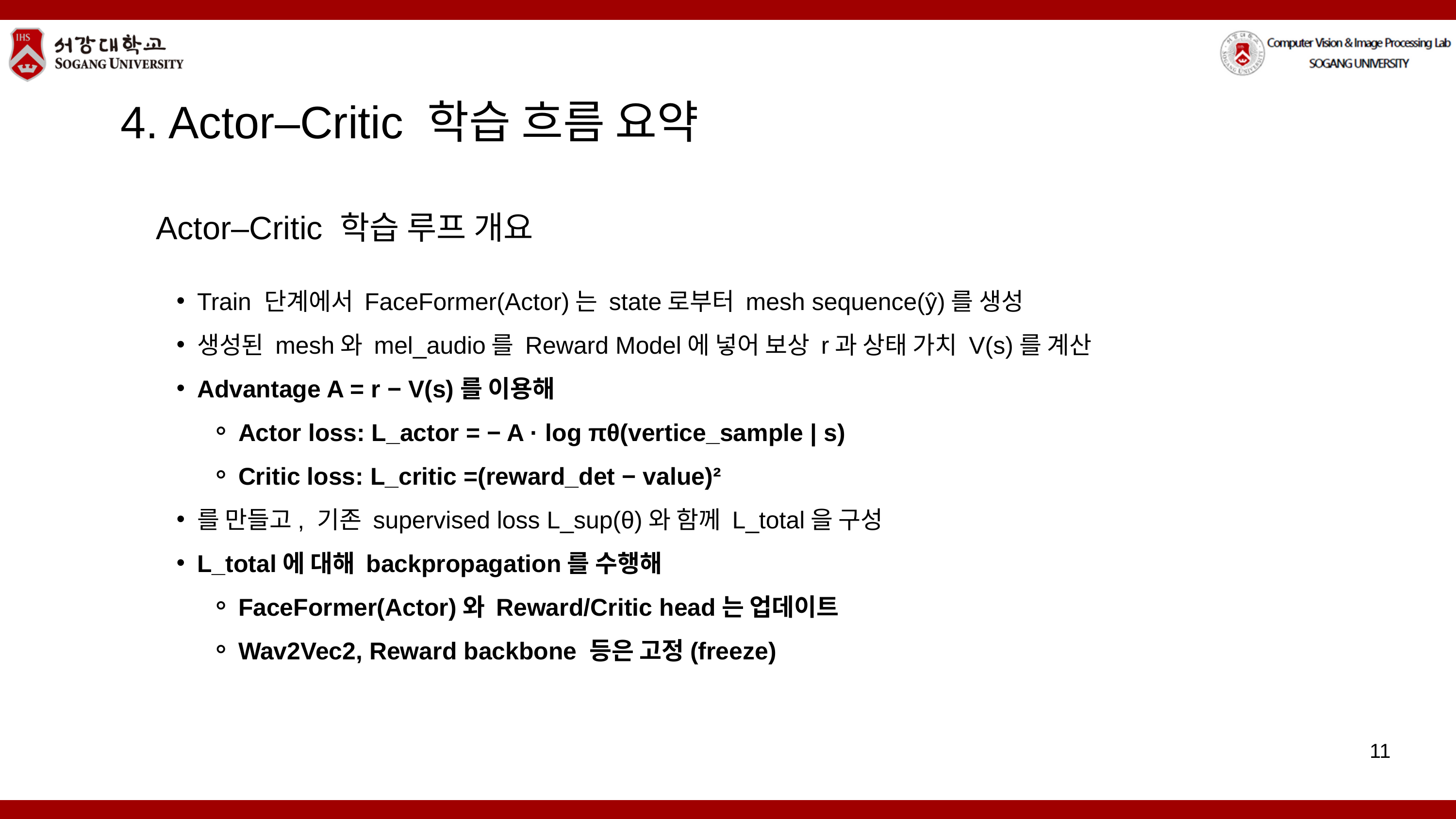

4. Actor–Critic 학습 흐름 요약
Actor–Critic 학습 루프 개요
Train 단계에서 FaceFormer(Actor)는 state로부터 mesh sequence(ŷ)를 생성
생성된 mesh와 mel_audio를 Reward Model에 넣어 보상 r과 상태 가치 V(s)를 계산
Advantage A = r − V(s)를 이용해
Actor loss: L_actor = − A · log πθ(vertice_sample | s)
Critic loss: L_critic =(reward_det − value)²
를 만들고, 기존 supervised loss L_sup(θ)와 함께 L_total을 구성
L_total에 대해 backpropagation를 수행해
FaceFormer(Actor)와 Reward/Critic head는 업데이트
Wav2Vec2, Reward backbone 등은 고정(freeze)

11